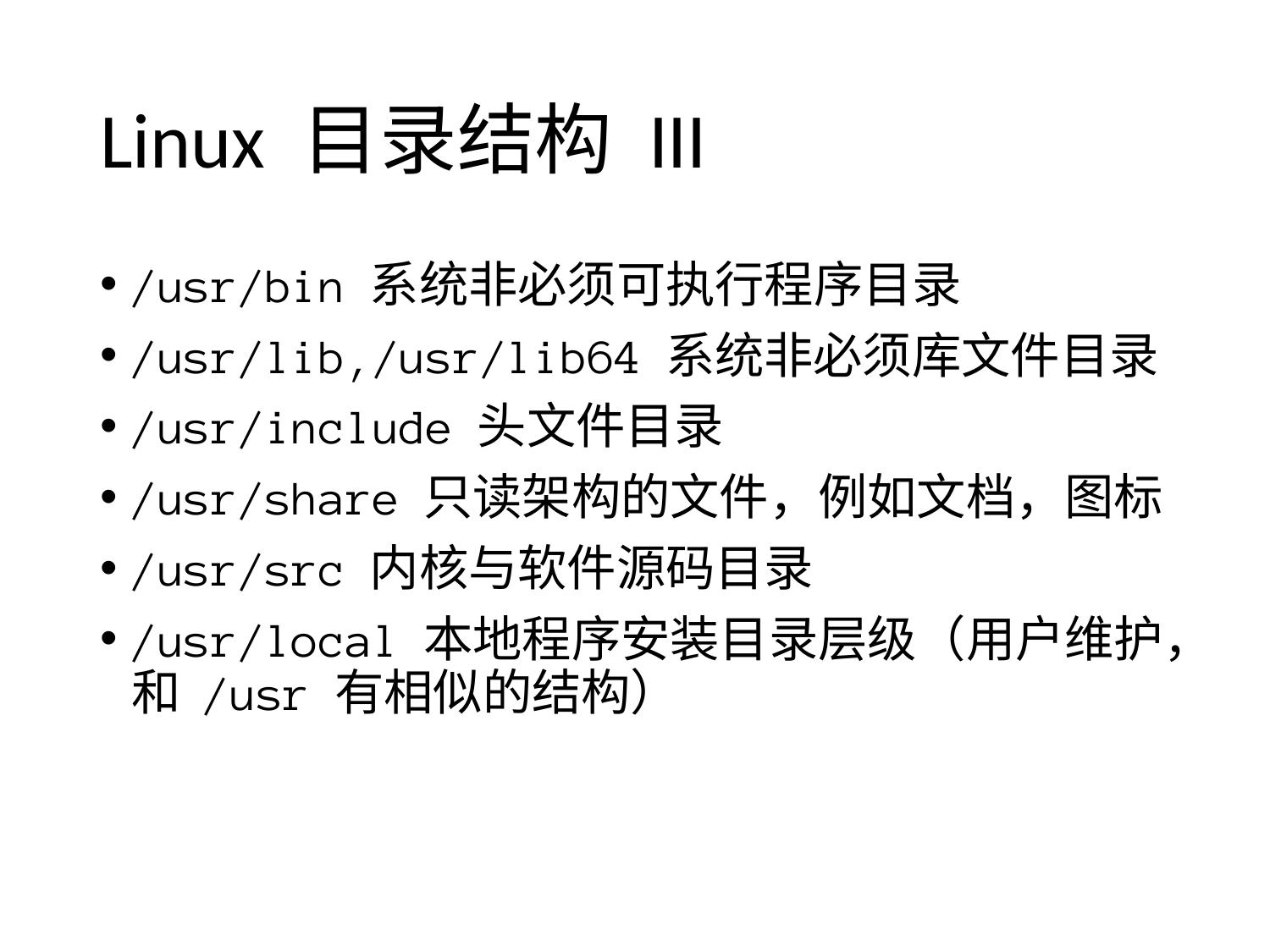

# Linux 目录结构 III
/usr/bin 系统非必须可执行程序目录
/usr/lib,/usr/lib64 系统非必须库文件目录
/usr/include 头文件目录
/usr/share 只读架构的文件，例如文档，图标
/usr/src 内核与软件源码目录
/usr/local 本地程序安装目录层级（用户维护，和 /usr 有相似的结构）